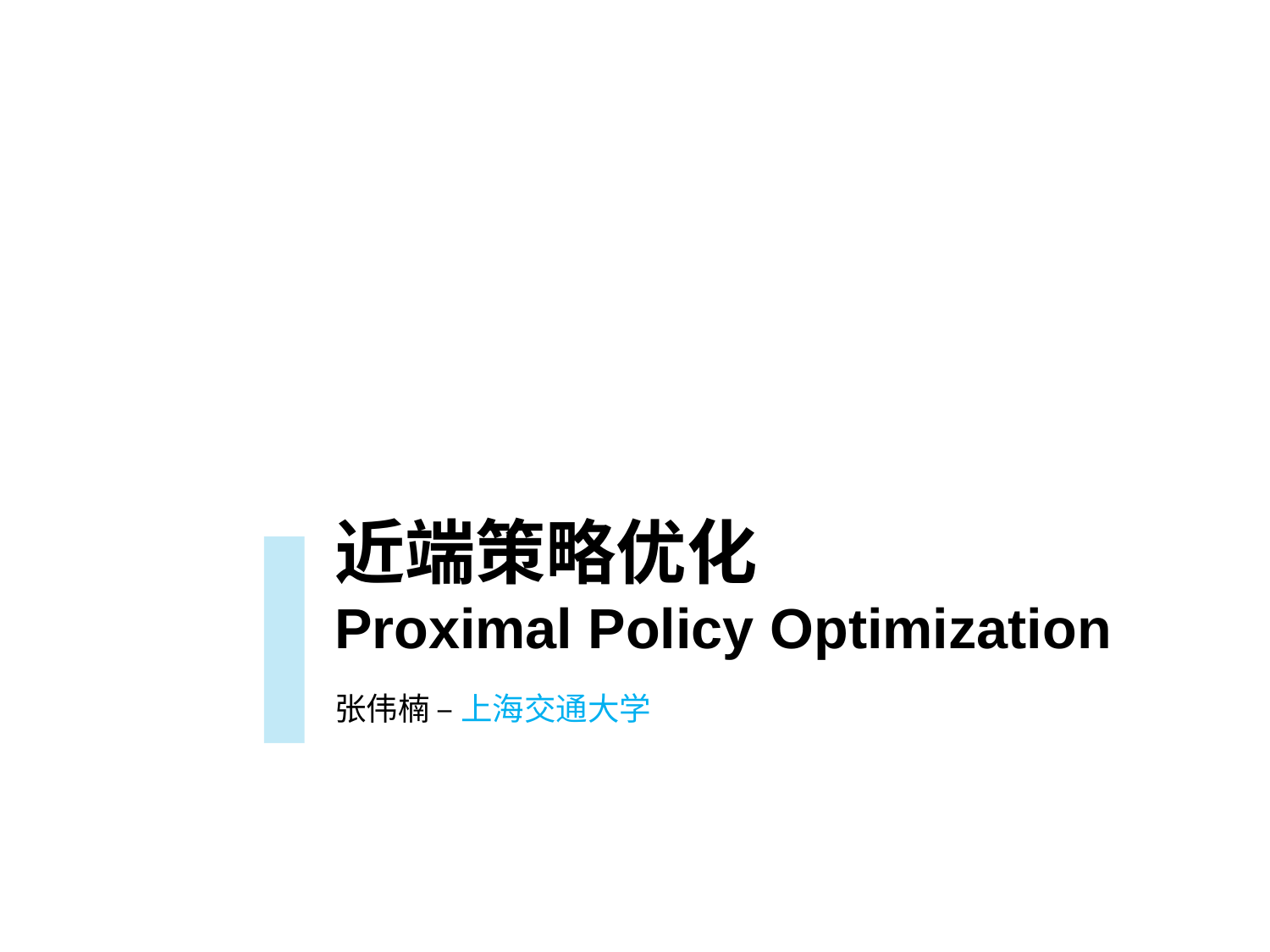

近端策略优化
Proximal Policy Optimization
张伟楠 – 上海交通大学